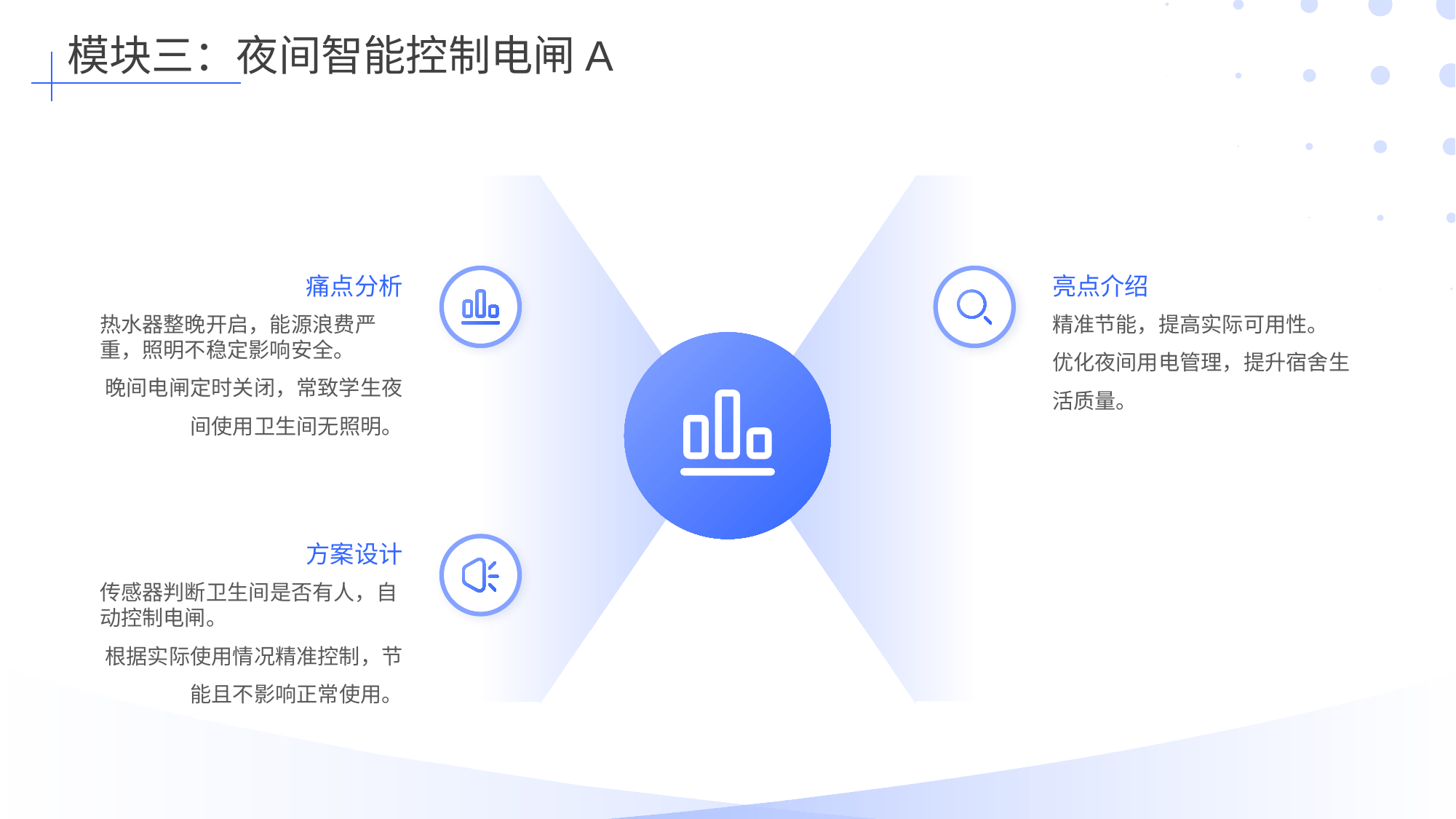

模块三：夜间智能控制电闸A

痛点分析
亮点介绍

热水器整晚开启，能源浪费严重，照明不稳定影响安全。
晚间电闸定时关闭，常致学生夜间使用卫生间无照明。
精准节能，提高实际可用性。
优化夜间用电管理，提升宿舍生活质量。

方案设计

传感器判断卫生间是否有人，自动控制电闸。
根据实际使用情况精准控制，节能且不影响正常使用。